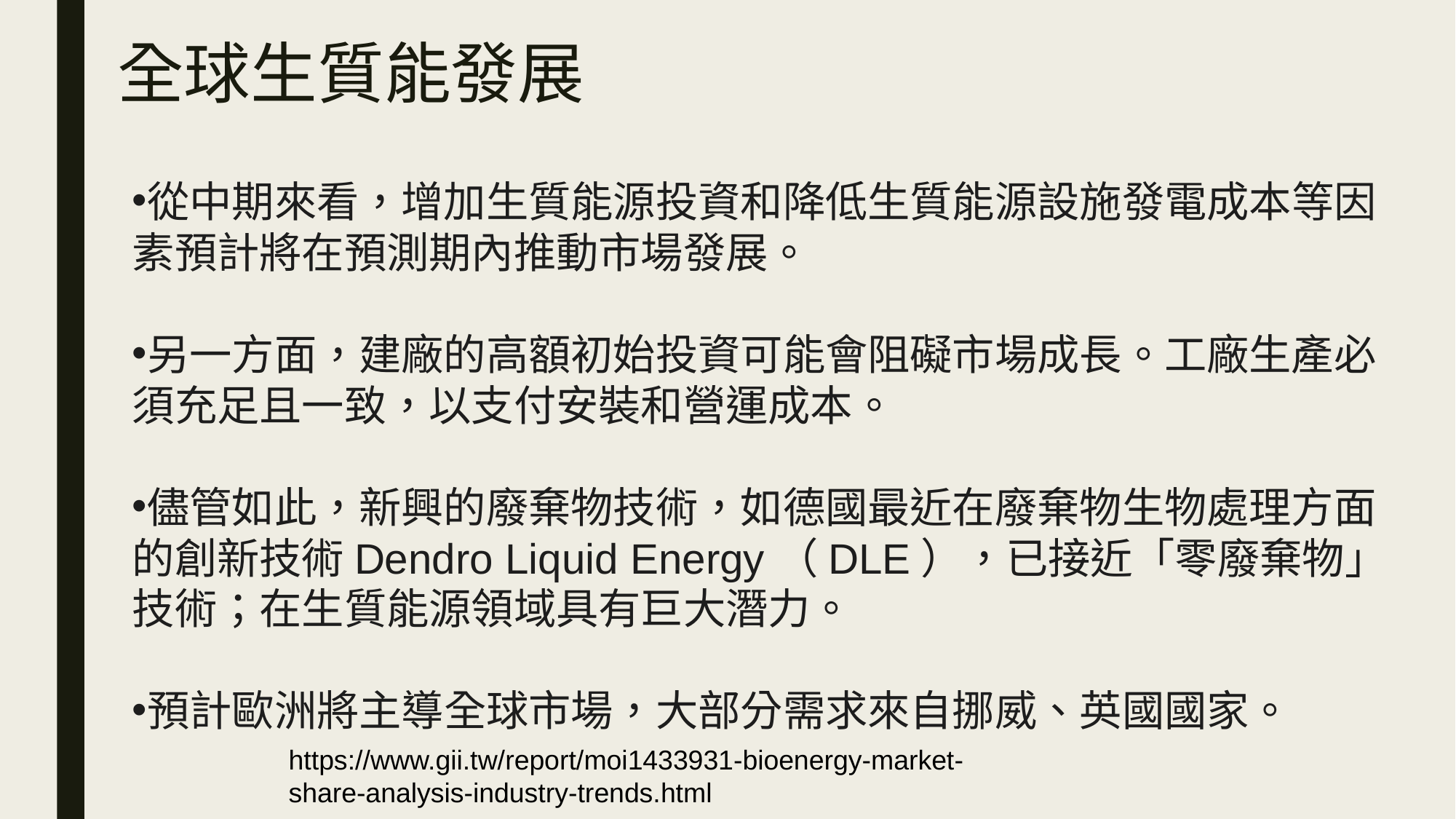

全球生質能發展
從中期來看，增加生質能源投資和降低生質能源設施發電成本等因素預計將在預測期內推動市場發展。

另一方面，建廠的高額初始投資可能會阻礙市場成長。工廠生產必須充足且一致，以支付安裝和營運成本。

儘管如此，新興的廢棄物技術，如德國最近在廢棄物生物處理方面的創新技術Dendro Liquid Energy（DLE），已接近「零廢棄物」技術；在生質能源領域具有巨大潛力。

預計歐洲將主導全球市場，大部分需求來自挪威、英國國家。
https://www.gii.tw/report/moi1433931-bioenergy-market-share-analysis-industry-trends.html